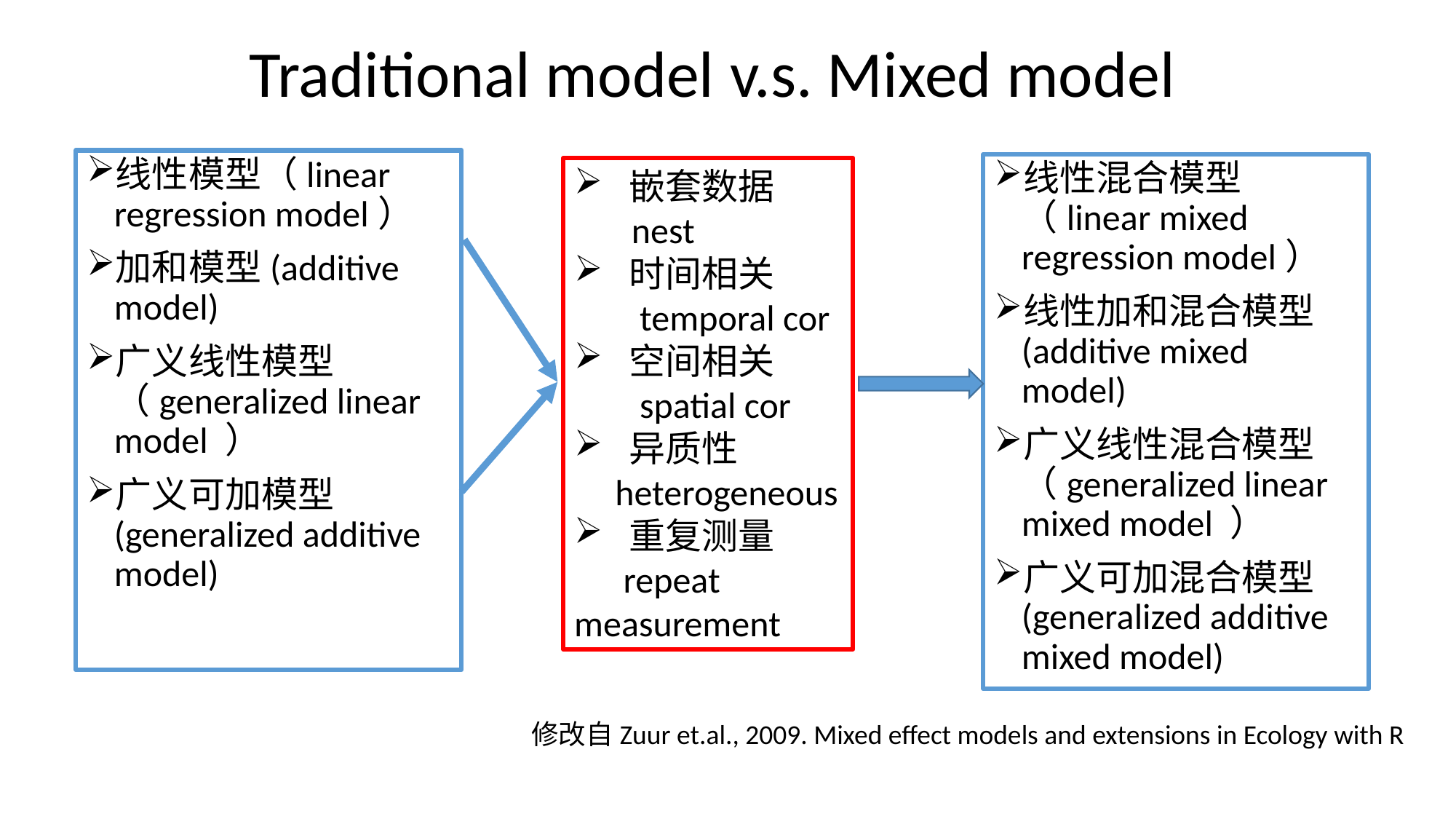

# Traditional model v.s. Mixed model
线性模型（linear regression model）
加和模型(additive model)
广义线性模型（generalized linear model ）
广义可加模型(generalized additive model)
线性混合模型（linear mixed regression model）
线性加和混合模型(additive mixed model)
广义线性混合模型（generalized linear mixed model ）
广义可加混合模型(generalized additive mixed model)
嵌套数据
       nest
时间相关
        temporal cor
空间相关
        spatial cor
异质性
     heterogeneous
重复测量
      repeat measurement

修改自Zuur et.al., 2009. Mixed effect models and extensions in Ecology with R